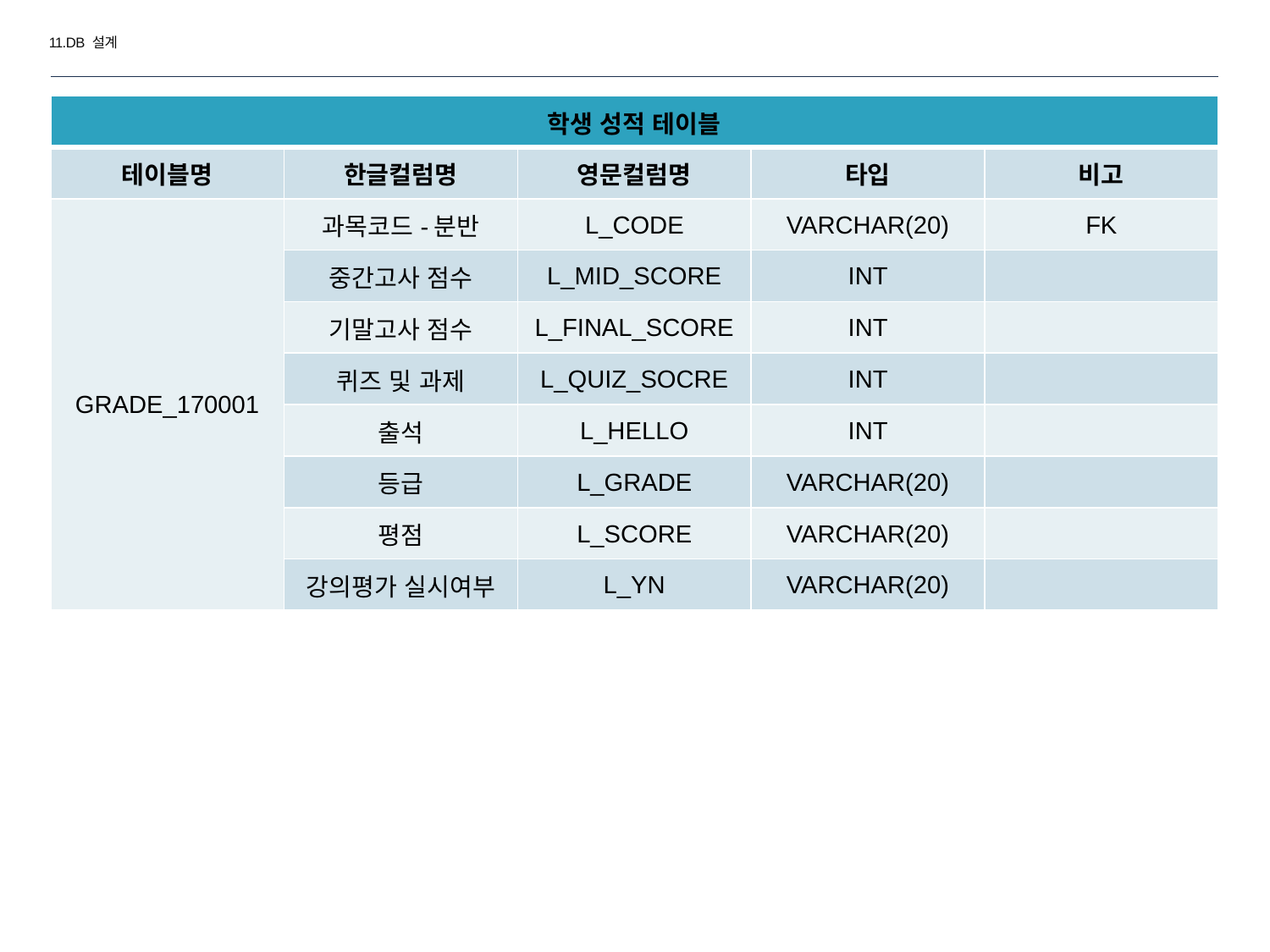

11.DB 설계
| 학생 성적 테이블 |  |  |  |  |
| --- | --- | --- | --- | --- |
| 테이블명 | 한글컬럼명 | 영문컬럼명 | 타입 | 비고 |
| GRADE\_170001 | 과목코드-분반 | L\_CODE | VARCHAR(20) | FK |
|  | 중간고사 점수 | L\_MID\_SCORE | INT |  |
|  | 기말고사 점수 | L\_FINAL\_SCORE | INT |  |
|  | 퀴즈 및 과제 | L\_QUIZ\_SOCRE | INT |  |
|  | 출석 | L\_HELLO | INT |  |
|  | 등급 | L\_GRADE | VARCHAR(20) |  |
|  | 평점 | L\_SCORE | VARCHAR(20) |  |
|  | 강의평가 실시여부 | L\_YN | VARCHAR(20) |  |